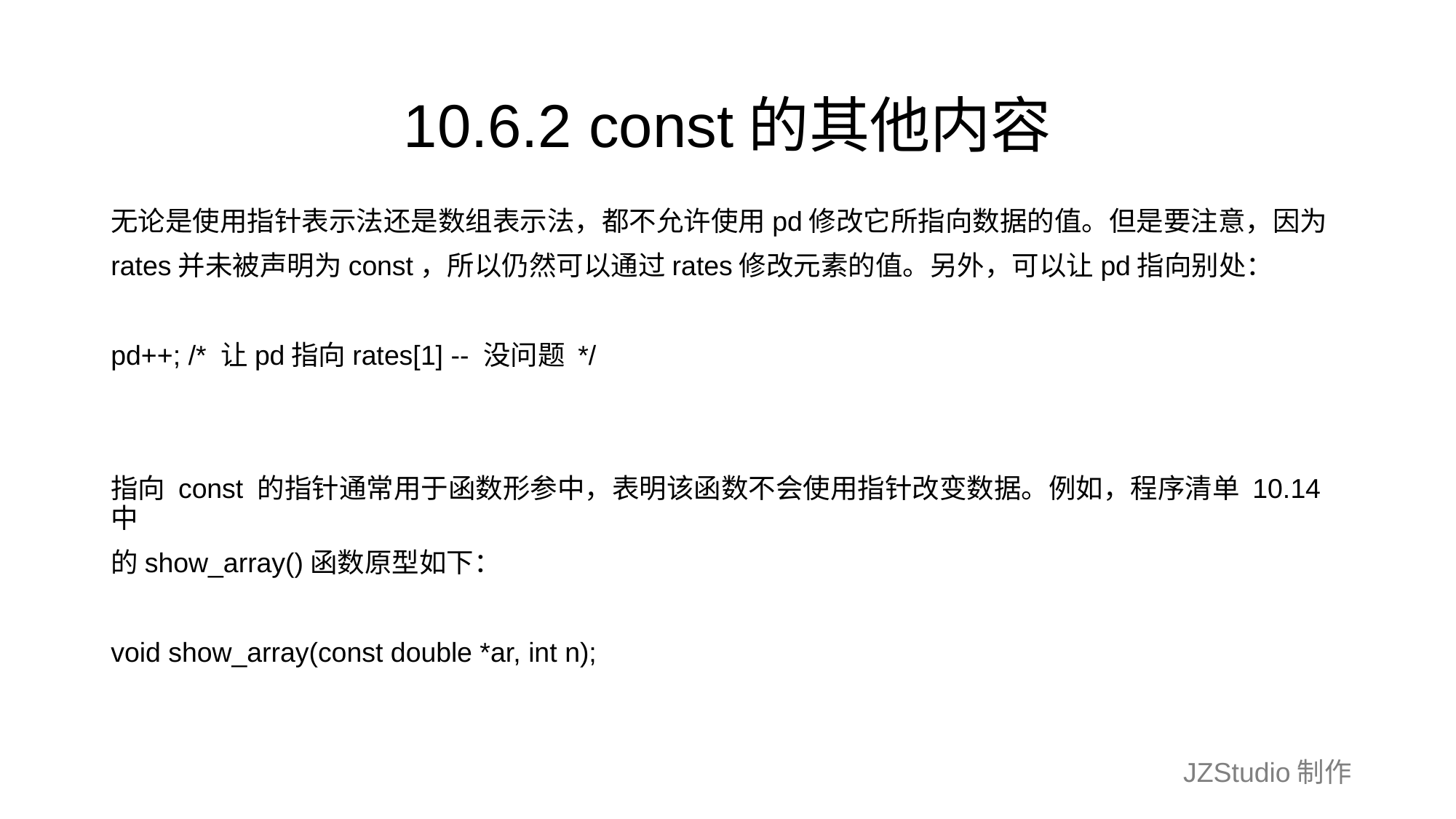

# 10.6.2 const的其他内容
无论是使用指针表示法还是数组表示法，都不允许使用pd修改它所指向数据的值。但是要注意，因为
rates并未被声明为const，所以仍然可以通过rates修改元素的值。另外，可以让pd指向别处：

pd++; /* 让pd指向rates[1] -- 没问题 */

指向 const 的指针通常用于函数形参中，表明该函数不会使用指针改变数据。例如，程序清单 10.14中
的show_array()函数原型如下：

void show_array(const double *ar, int n);